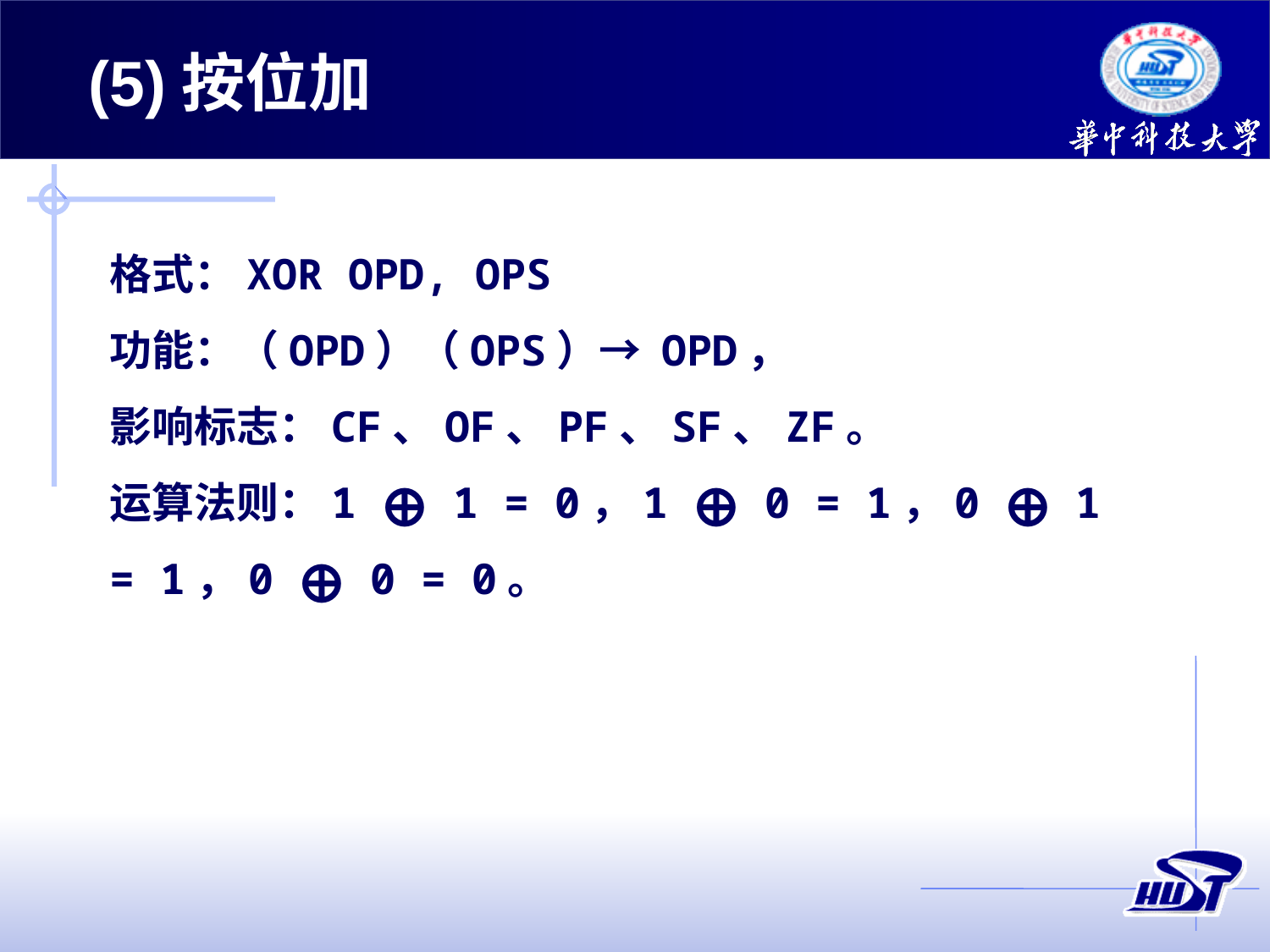

(5)按位加
格式：XOR OPD, OPS
功能：（OPD）（OPS）→ OPD，
影响标志：CF、OF、PF、SF、ZF。
运算法则：1 ⨁ 1 = 0，1 ⨁ 0 = 1，0 ⨁ 1 = 1，0 ⨁ 0 = 0。